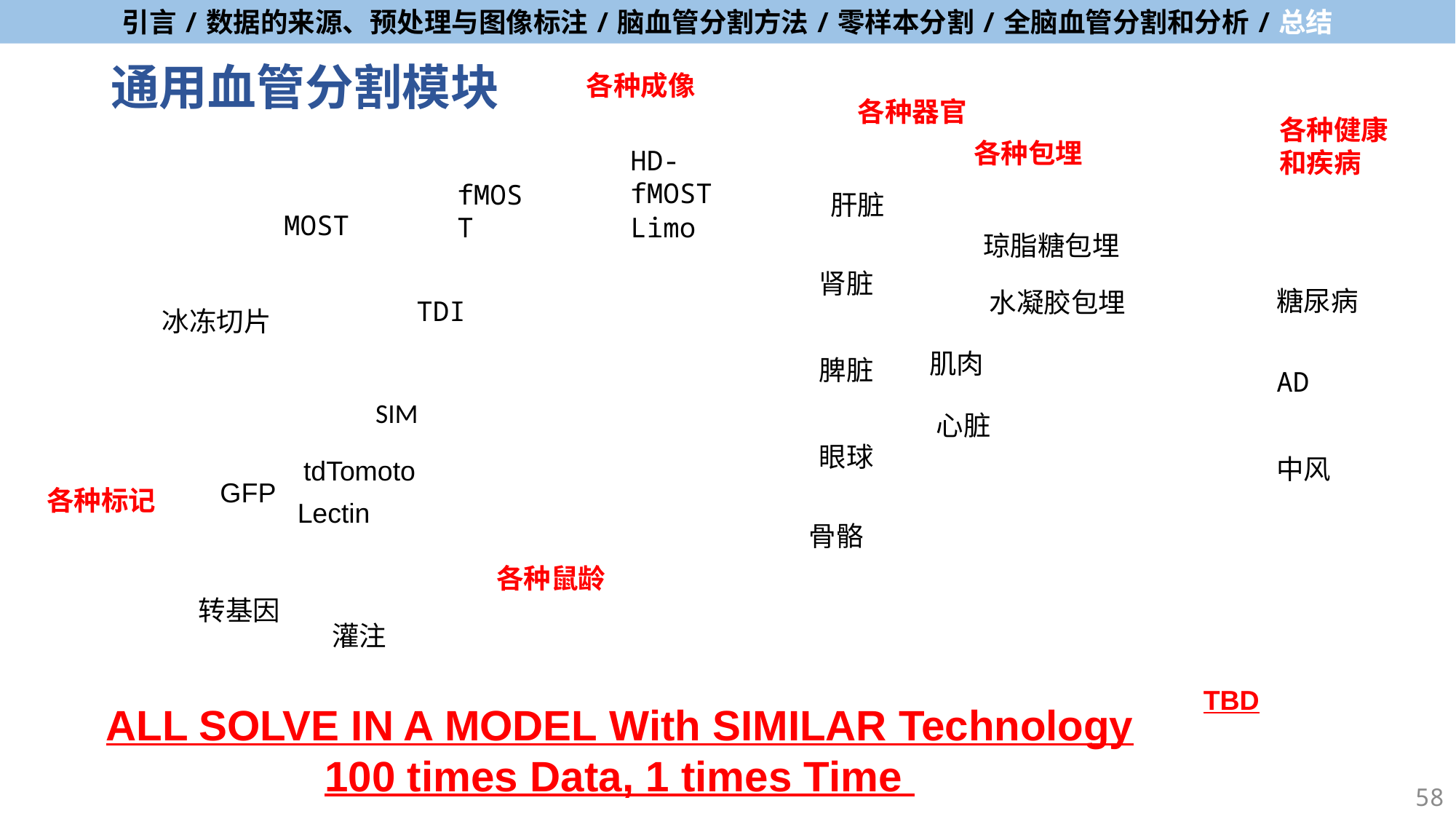

# 通用血管分割模块
各种成像
各种器官
各种健康和疾病
各种包埋
HD-fMOST

fMOST
肝脏
MOST
Limo
琼脂糖包埋
肾脏
糖尿病
水凝胶包埋
TDI
冰冻切片
肌肉
脾脏
AD
SIM
心脏
眼球
中风
tdTomoto
GFP
各种标记
Lectin
骨骼
各种鼠龄
转基因
灌注
TBD
ALL SOLVE IN A MODEL With SIMILAR Technology
100 times Data, 1 times Time
58